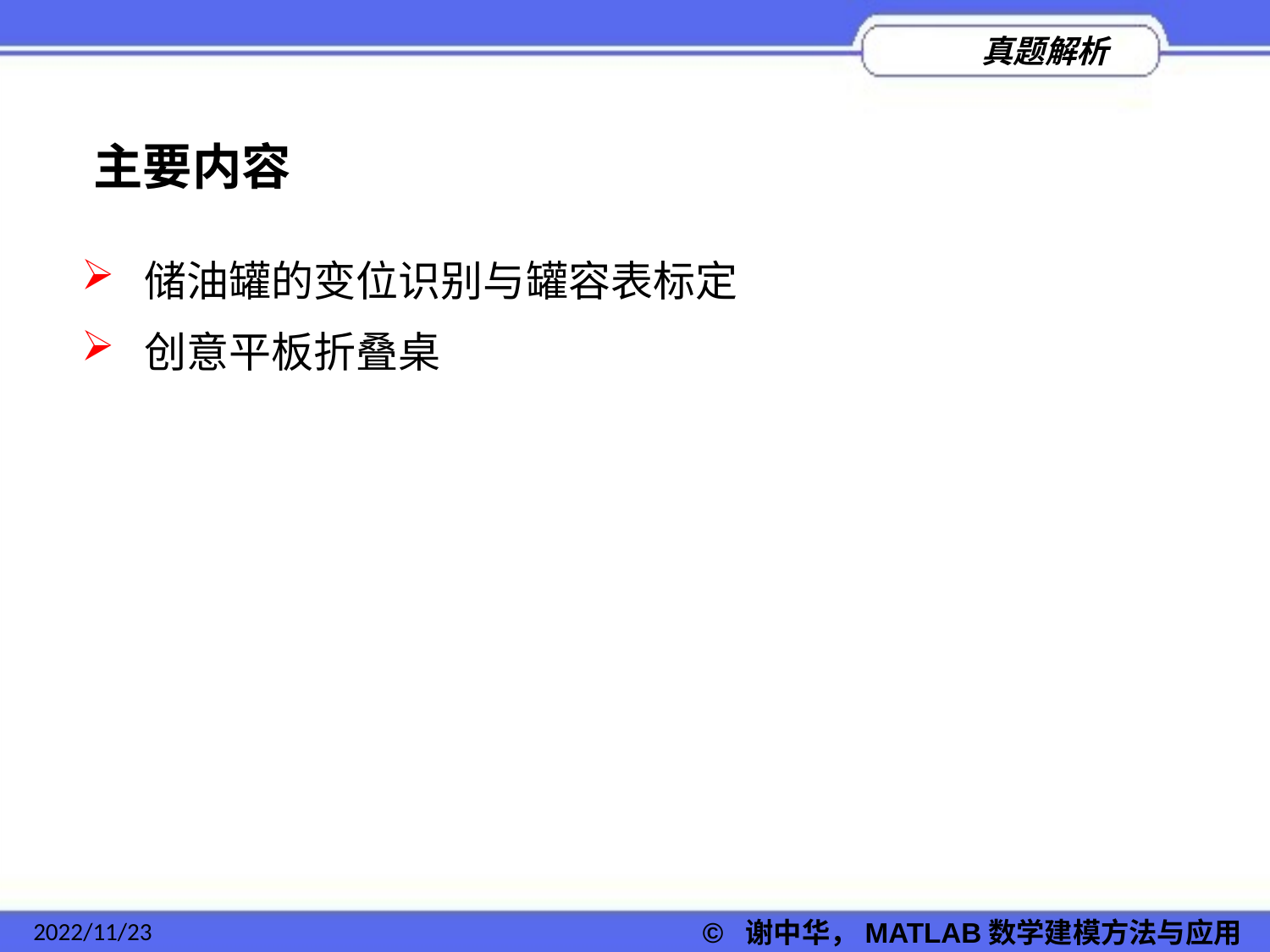

主要内容
  储油罐的变位识别与罐容表标定
  创意平板折叠桌
2022/11/23
©  谢中华，MATLAB数学建模方法与应用